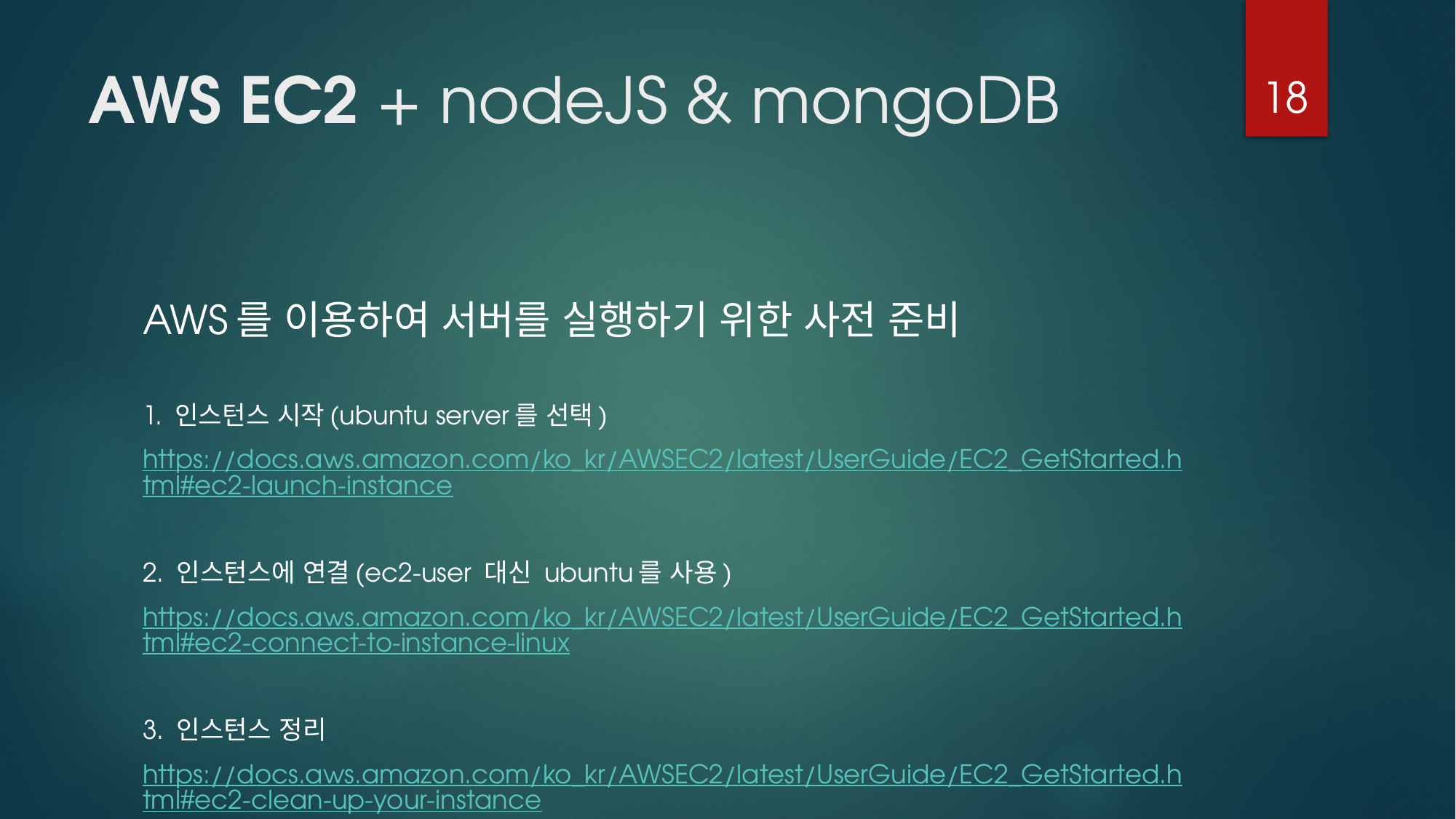

18
# AWS EC2 + nodeJS & mongoDB

AWS를 이용하여 서버를 실행하기 위한 사전 준비

1. 인스턴스 시작(ubuntu server를 선택)
https://docs.aws.amazon.com/ko_kr/AWSEC2/latest/UserGuide/EC2_GetStarted.html#ec2-launch-instance

2. 인스턴스에 연결(ec2-user 대신 ubuntu를 사용)
https://docs.aws.amazon.com/ko_kr/AWSEC2/latest/UserGuide/EC2_GetStarted.html#ec2-connect-to-instance-linux

3. 인스턴스 정리
https://docs.aws.amazon.com/ko_kr/AWSEC2/latest/UserGuide/EC2_GetStarted.html#ec2-clean-up-your-instance